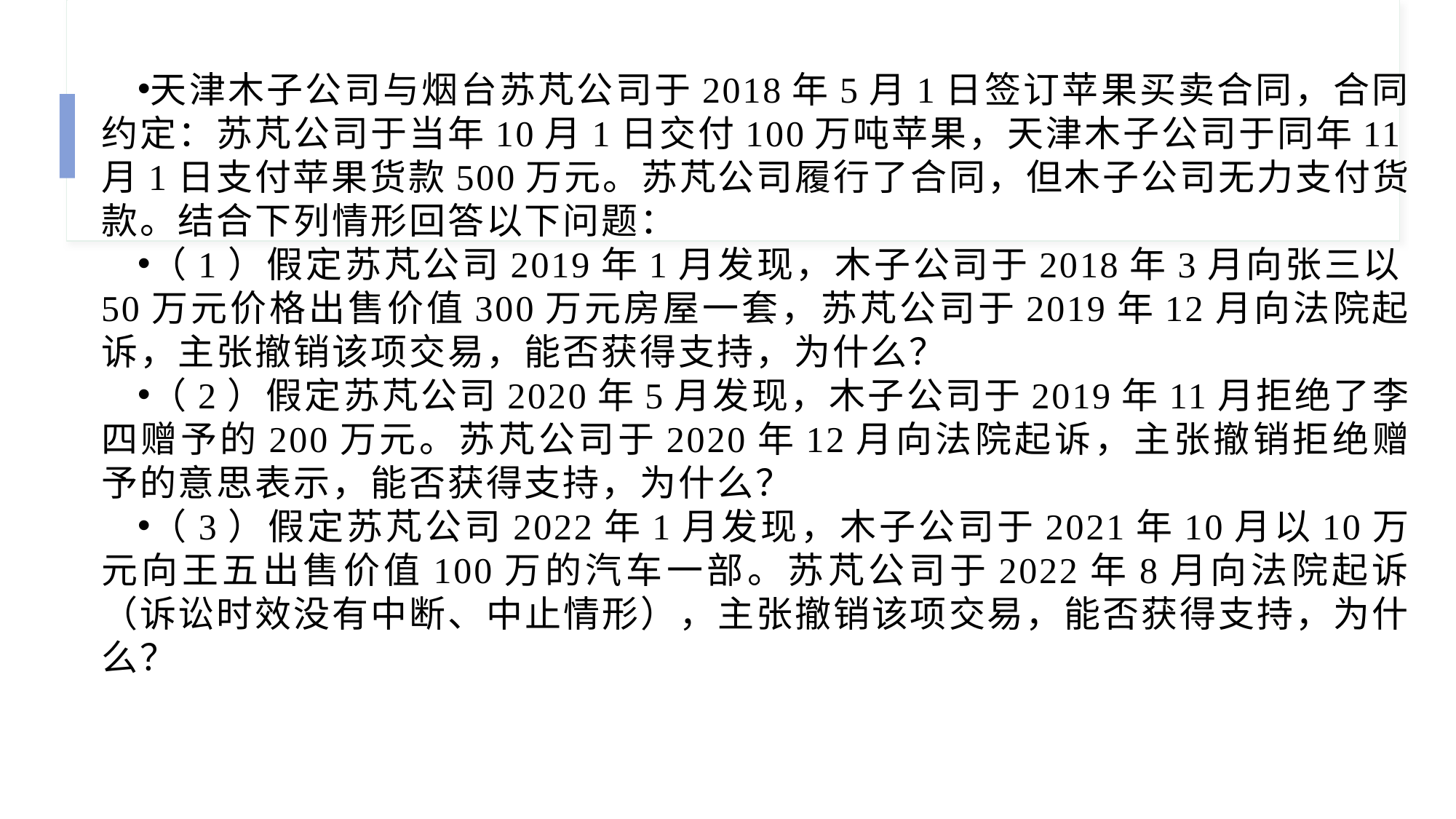

天津木子公司与烟台苏芃公司于2018年5月1日签订苹果买卖合同，合同约定：苏芃公司于当年10月1日交付100万吨苹果，天津木子公司于同年11月1日支付苹果货款500万元。苏芃公司履行了合同，但木子公司无力支付货款。结合下列情形回答以下问题：
（1）假定苏芃公司2019年1月发现，木子公司于2018年3月向张三以50万元价格出售价值300万元房屋一套，苏芃公司于2019年12月向法院起诉，主张撤销该项交易，能否获得支持，为什么？
（2）假定苏芃公司2020年5月发现，木子公司于2019年11月拒绝了李四赠予的200万元。苏芃公司于2020年12月向法院起诉，主张撤销拒绝赠予的意思表示，能否获得支持，为什么？
（3）假定苏芃公司2022年1月发现，木子公司于2021年10月以10万元向王五出售价值100万的汽车一部。苏芃公司于2022年8月向法院起诉（诉讼时效没有中断、中止情形），主张撤销该项交易，能否获得支持，为什么？